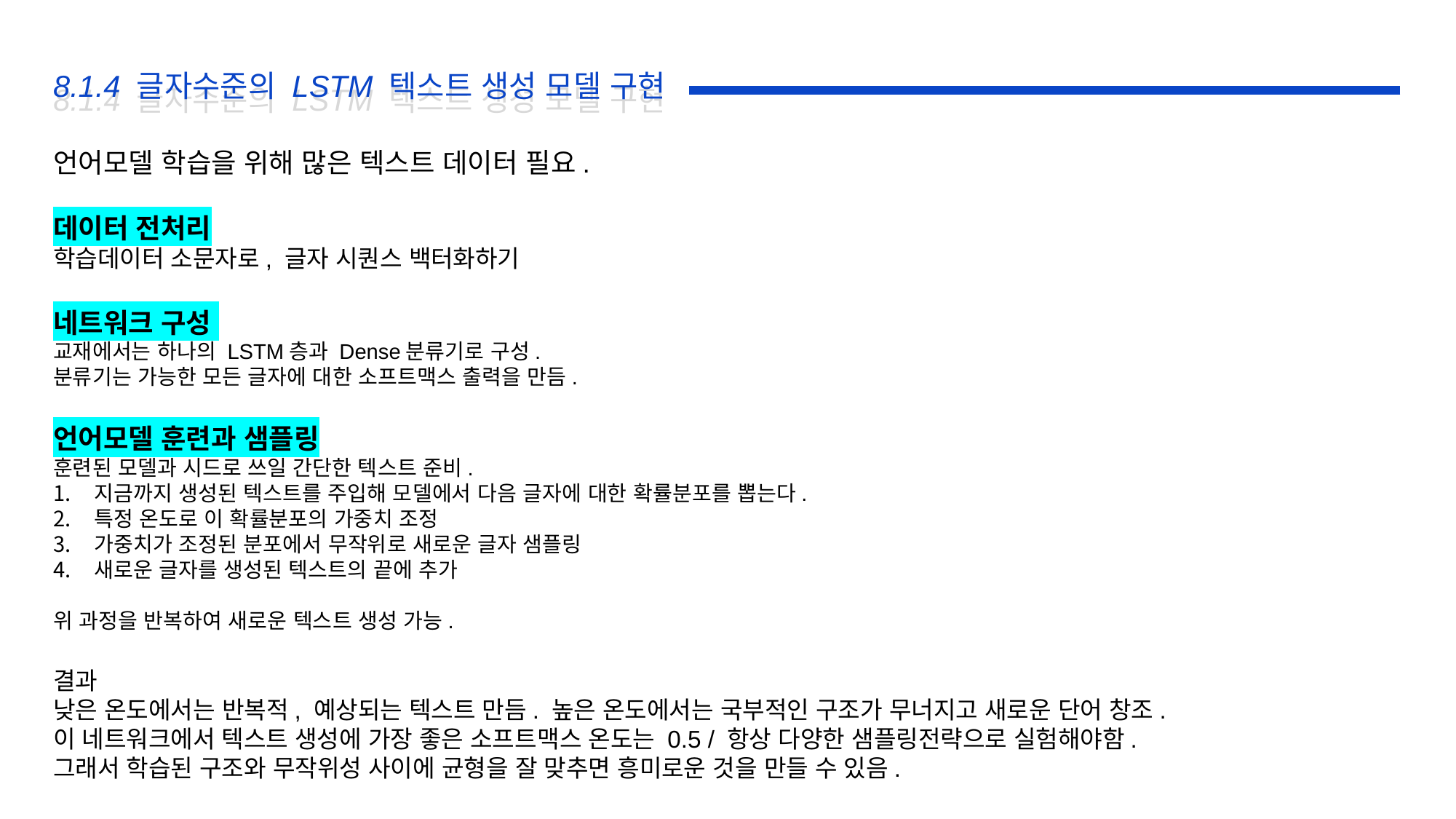

8.1.4 글자수준의 LSTM 텍스트 생성 모델 구현
8.1.4 글자수준의 LSTM 텍스트 생성 모델 구현
언어모델 학습을 위해 많은 텍스트 데이터 필요.

데이터 전처리
학습데이터 소문자로, 글자 시퀀스 백터화하기

네트워크 구성
교재에서는 하나의 LSTM층과 Dense분류기로 구성.
분류기는 가능한 모든 글자에 대한 소프트맥스 출력을 만듬.

언어모델 훈련과 샘플링
훈련된 모델과 시드로 쓰일 간단한 텍스트 준비.
지금까지 생성된 텍스트를 주입해 모델에서 다음 글자에 대한 확률분포를 뽑는다.
특정 온도로 이 확률분포의 가중치 조정
가중치가 조정된 분포에서 무작위로 새로운 글자 샘플링
새로운 글자를 생성된 텍스트의 끝에 추가

위 과정을 반복하여 새로운 텍스트 생성 가능.

결과
낮은 온도에서는 반복적, 예상되는 텍스트 만듬. 높은 온도에서는 국부적인 구조가 무너지고 새로운 단어 창조.
이 네트워크에서 텍스트 생성에 가장 좋은 소프트맥스 온도는 0.5 / 항상 다양한 샘플링전략으로 실험해야함.
그래서 학습된 구조와 무작위성 사이에 균형을 잘 맞추면 흥미로운 것을 만들 수 있음.